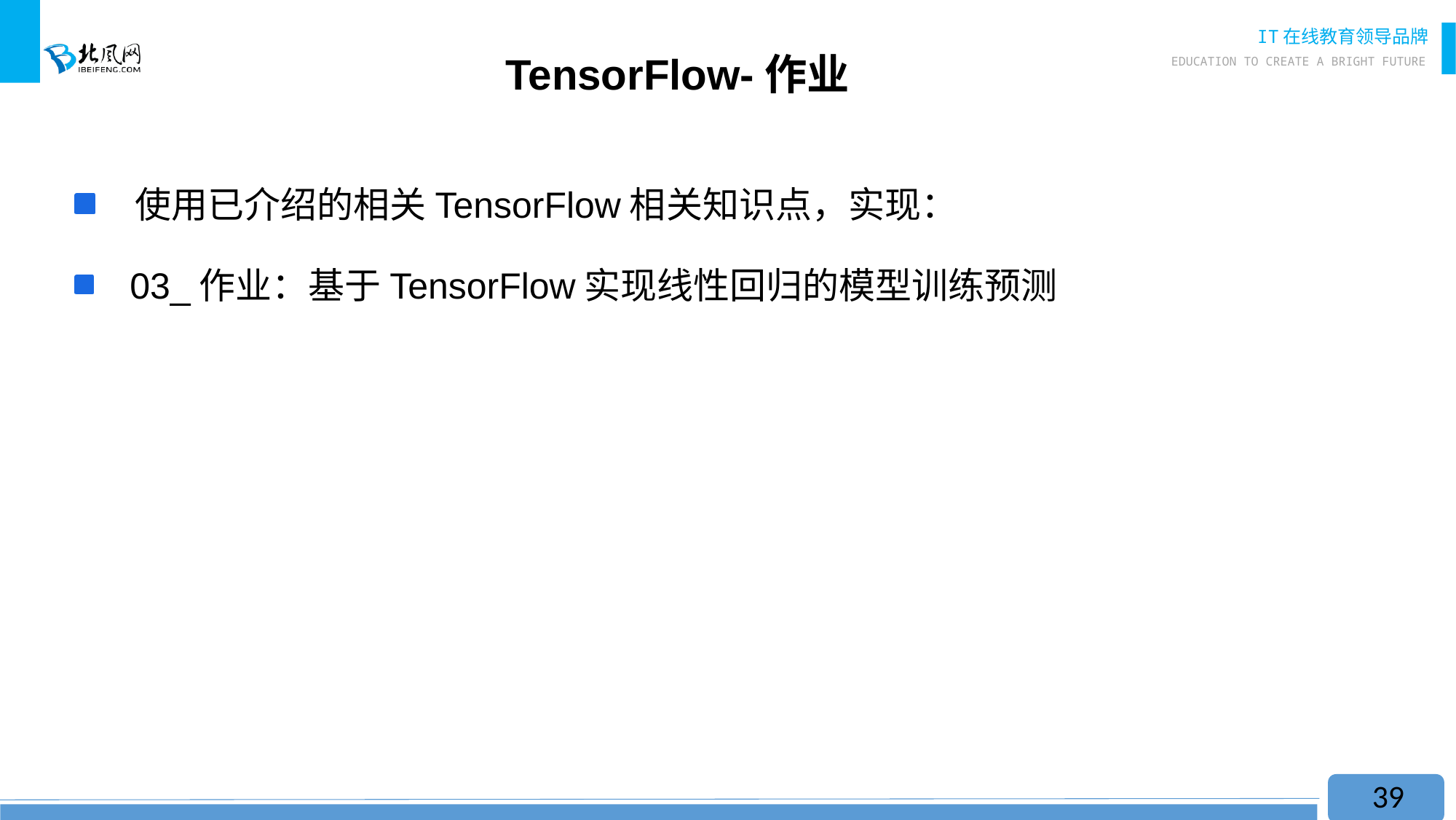

# TensorFlow-作业
   使用已介绍的相关TensorFlow相关知识点，实现：
   03_作业：基于TensorFlow实现线性回归的模型训练预测